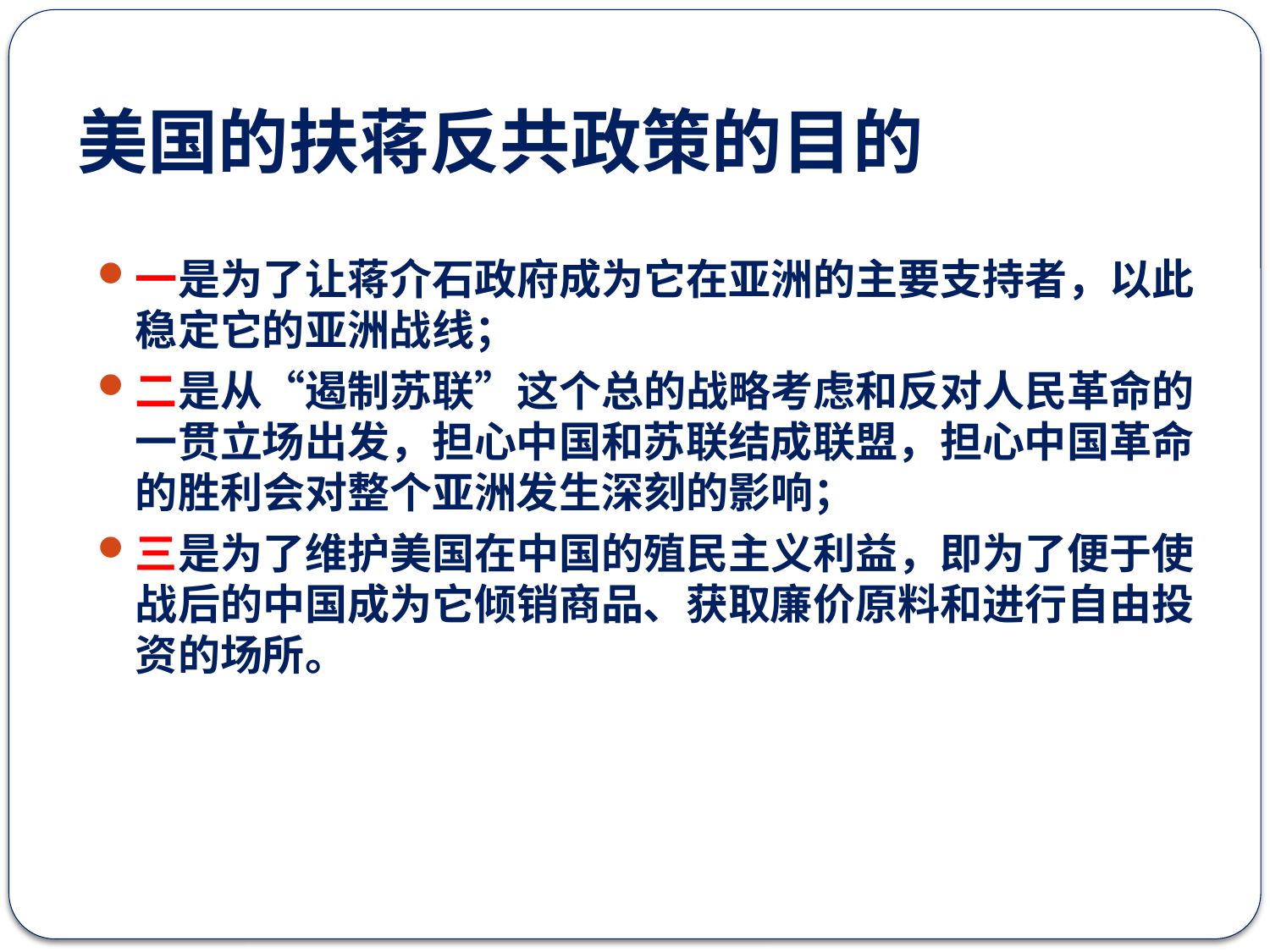

# 美国的扶蒋反共政策的目的
一是为了让蒋介石政府成为它在亚洲的主要支持者，以此稳定它的亚洲战线；
二是从“遏制苏联”这个总的战略考虑和反对人民革命的一贯立场出发，担心中国和苏联结成联盟，担心中国革命的胜利会对整个亚洲发生深刻的影响；
三是为了维护美国在中国的殖民主义利益，即为了便于使战后的中国成为它倾销商品、获取廉价原料和进行自由投资的场所。